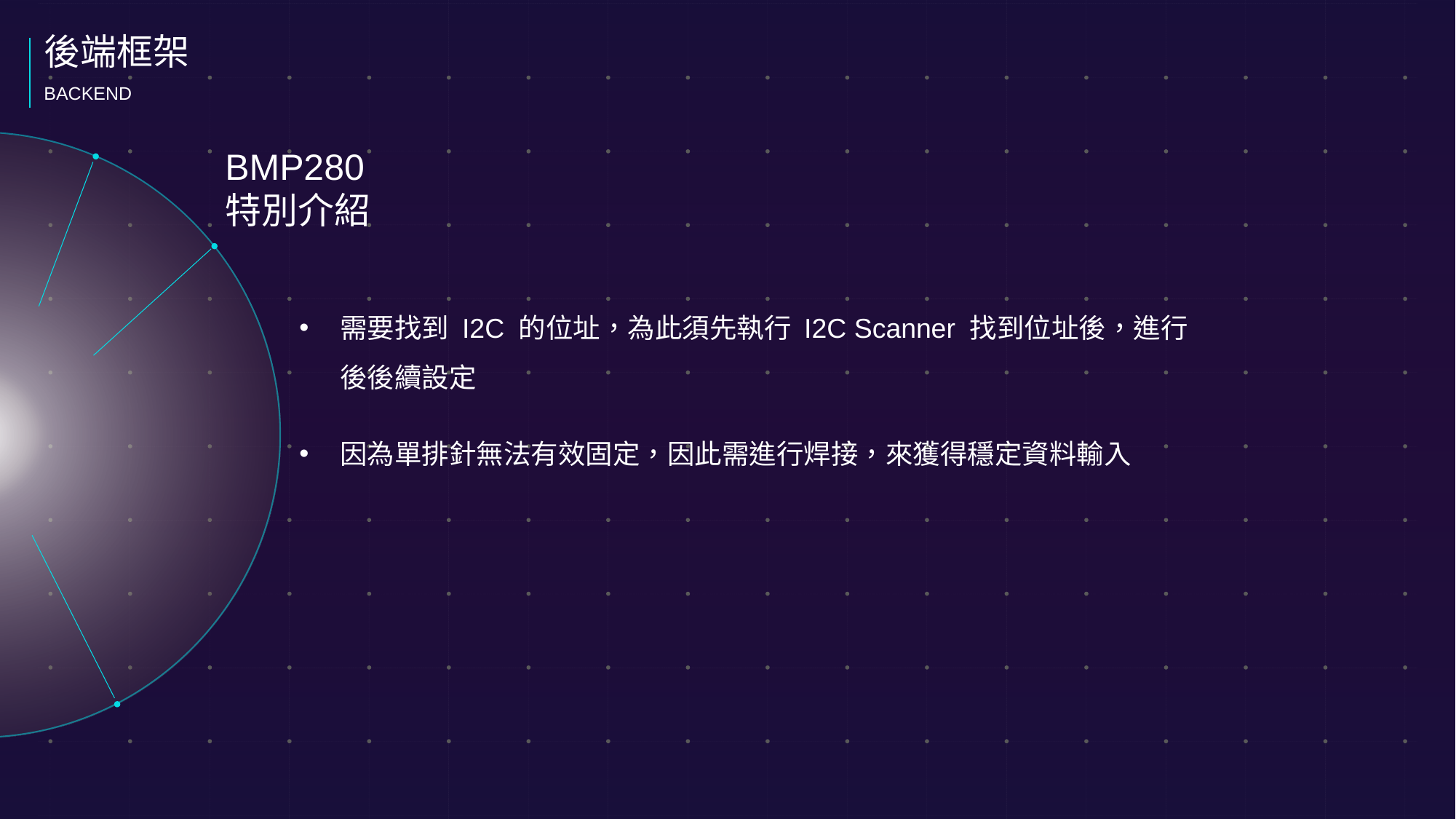

後端框架
BACKEND

BMP280特別介紹
需要找到 I2C 的位址，為此須先執行 I2C Scanner 找到位址後，進行後後續設定
因為單排針無法有效固定，因此需進行焊接，來獲得穩定資料輸入